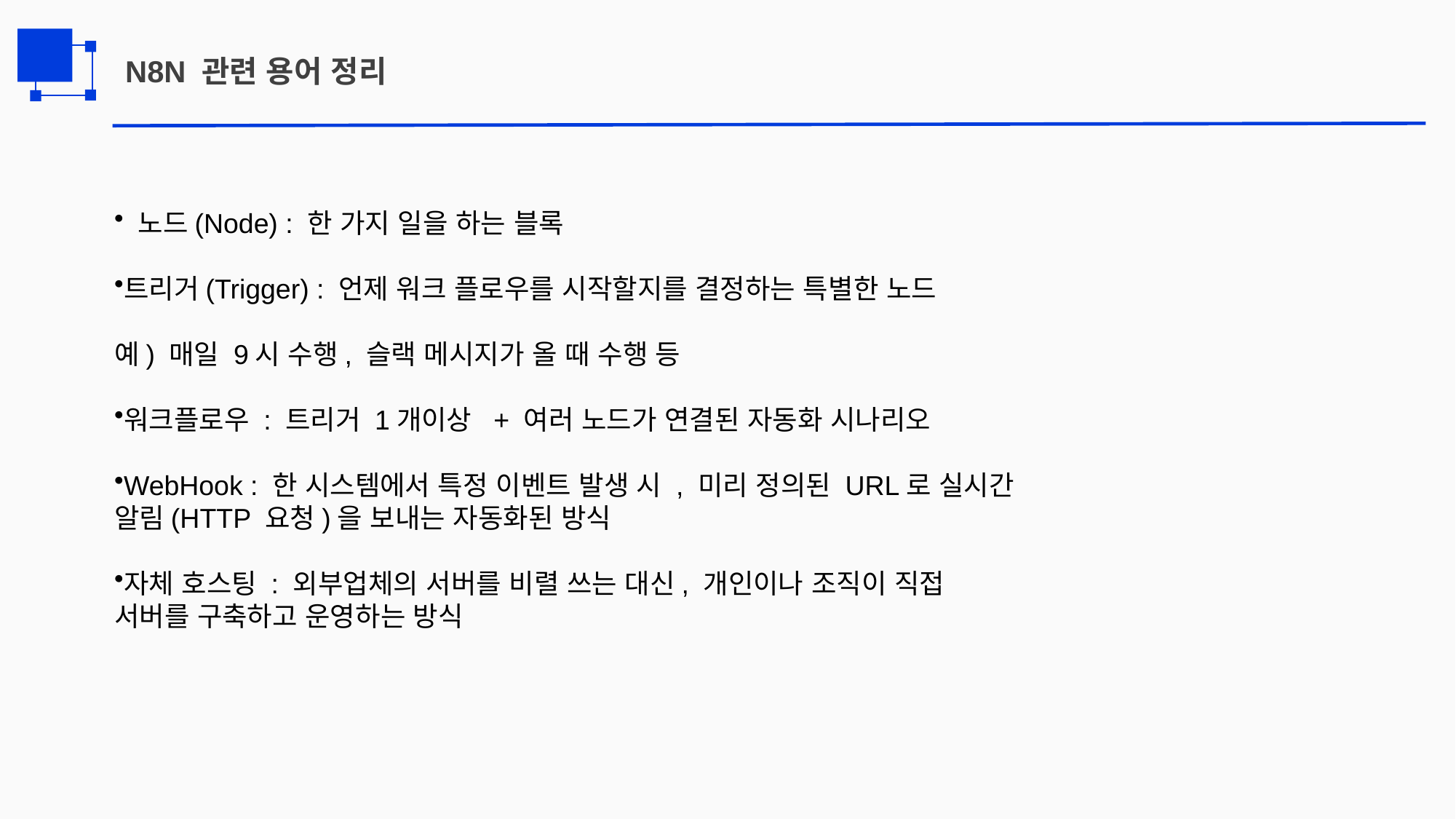

N8N 관련 용어 정리
 노드(Node) : 한 가지 일을 하는 블록

트리거(Trigger) : 언제 워크 플로우를 시작할지를 결정하는 특별한 노드

예) 매일 9시 수행, 슬랙 메시지가 올 때 수행 등

워크플로우 : 트리거 1개이상  + 여러 노드가 연결된 자동화 시나리오

WebHook : 한 시스템에서 특정 이벤트 발생 시 , 미리 정의된 URL로 실시간 알림(HTTP 요청)을 보내는 자동화된 방식

자체 호스팅 : 외부업체의 서버를 비렬 쓰는 대신, 개인이나 조직이 직접 서버를 구축하고 운영하는 방식